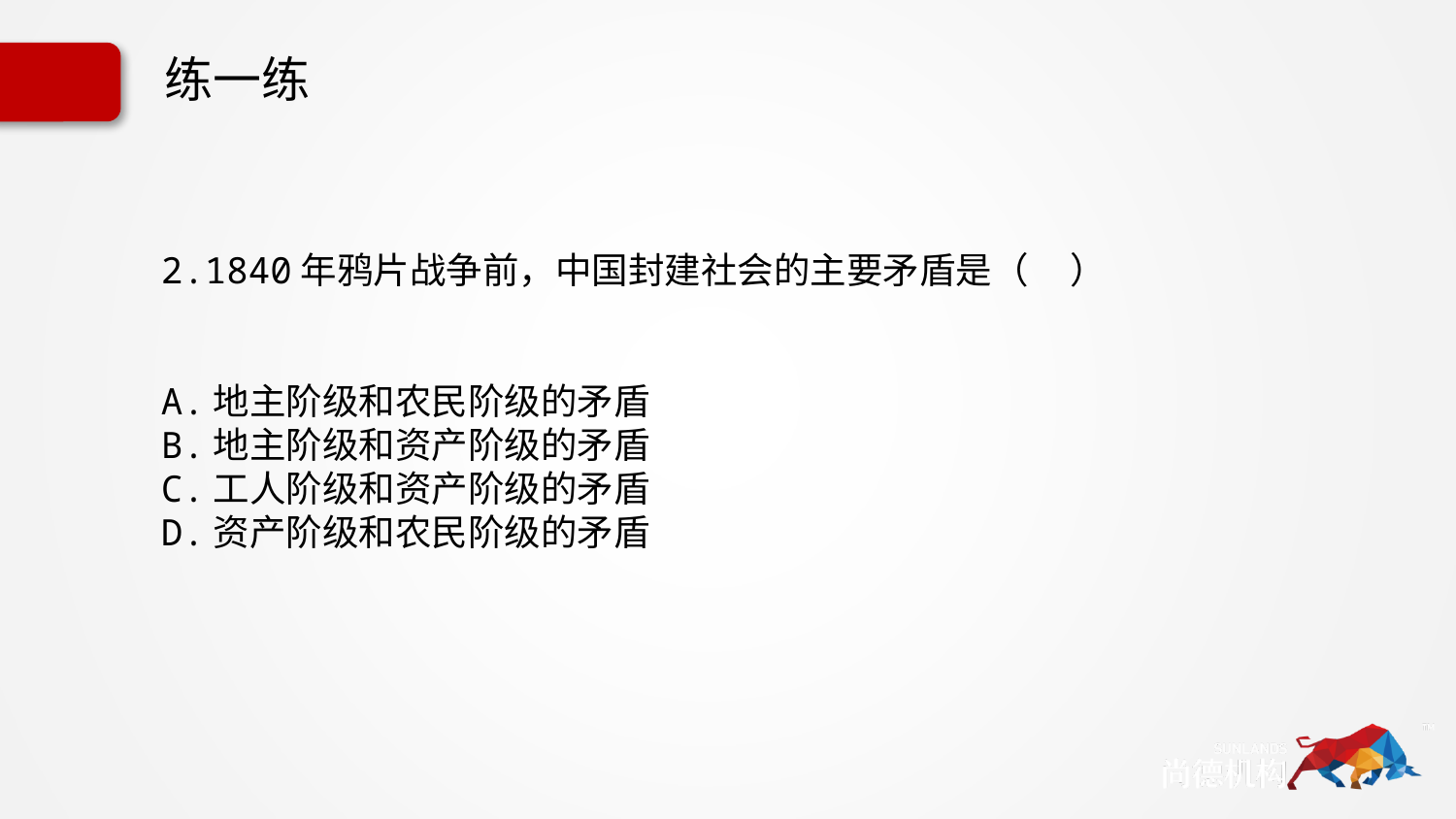

练一练
2.1840年鸦片战争前，中国封建社会的主要矛盾是（     ）

A.地主阶级和农民阶级的矛盾
B.地主阶级和资产阶级的矛盾
C.工人阶级和资产阶级的矛盾
D.资产阶级和农民阶级的矛盾